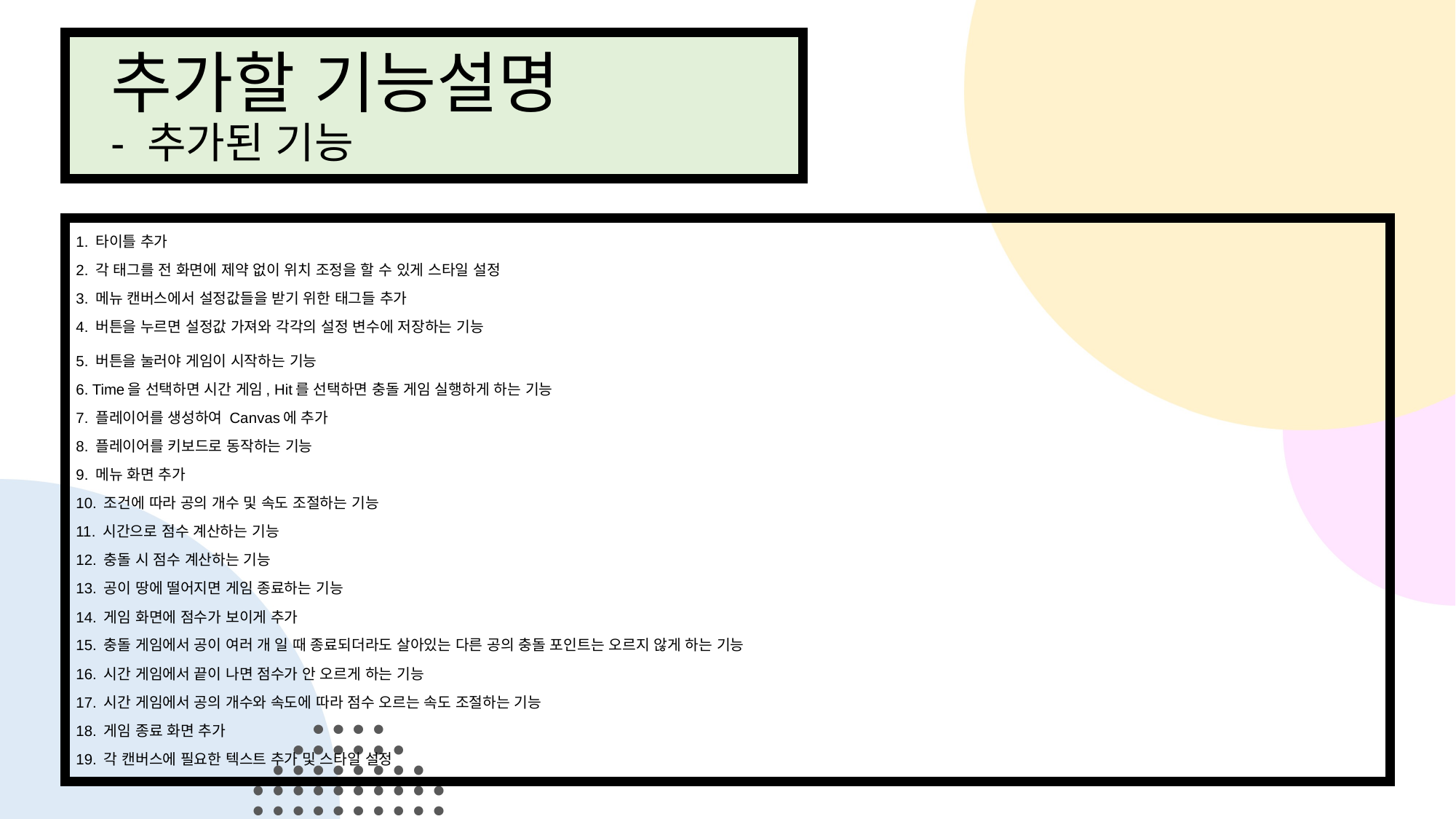

# 추가할 기능설명 - 추가된 기능

1. 타이틀 추가
2. 각 태그를 전 화면에 제약 없이 위치 조정을 할 수 있게 스타일 설정
3. 메뉴 캔버스에서 설정값들을 받기 위한 태그들 추가
4. 버튼을 누르면 설정값 가져와 각각의 설정 변수에 저장하는 기능
5. 버튼을 눌러야 게임이 시작하는 기능
6. Time을 선택하면 시간 게임, Hit를 선택하면 충돌 게임 실행하게 하는 기능
7. 플레이어를 생성하여 Canvas에 추가
8. 플레이어를 키보드로 동작하는 기능
9. 메뉴 화면 추가
10. 조건에 따라 공의 개수 및 속도 조절하는 기능
11. 시간으로 점수 계산하는 기능
12. 충돌 시 점수 계산하는 기능
13. 공이 땅에 떨어지면 게임 종료하는 기능
14. 게임 화면에 점수가 보이게 추가
15. 충돌 게임에서 공이 여러 개 일 때 종료되더라도 살아있는 다른 공의 충돌 포인트는 오르지 않게 하는 기능
16. 시간 게임에서 끝이 나면 점수가 안 오르게 하는 기능
17. 시간 게임에서 공의 개수와 속도에 따라 점수 오르는 속도 조절하는 기능
18. 게임 종료 화면 추가
19. 각 캔버스에 필요한 텍스트 추가 및 스타일 설정